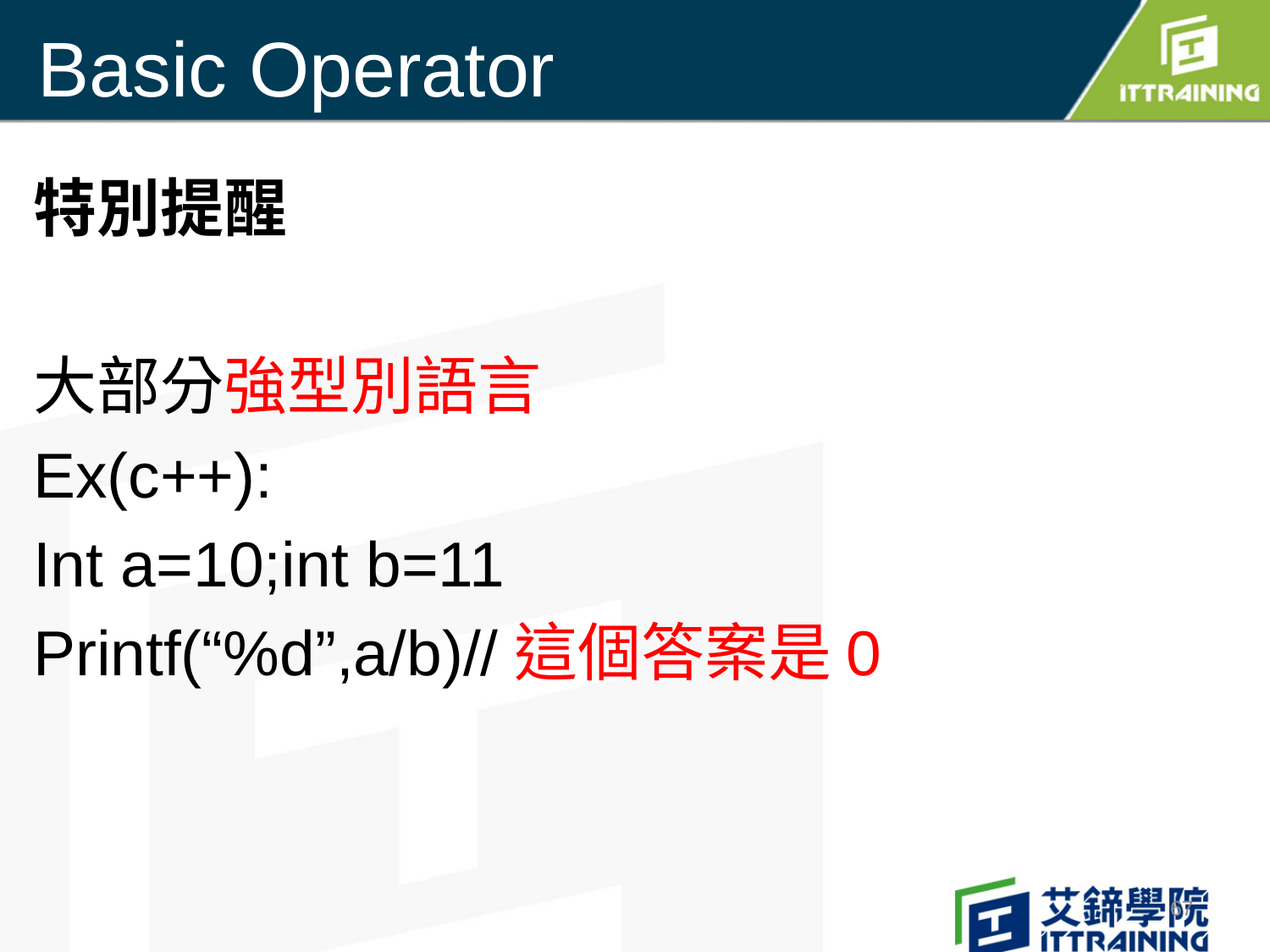

# Basic Operator
特別提醒

大部分強型別語言
Ex(c++):
Int a=10;int b=11
Printf(“%d”,a/b)//這個答案是0
67